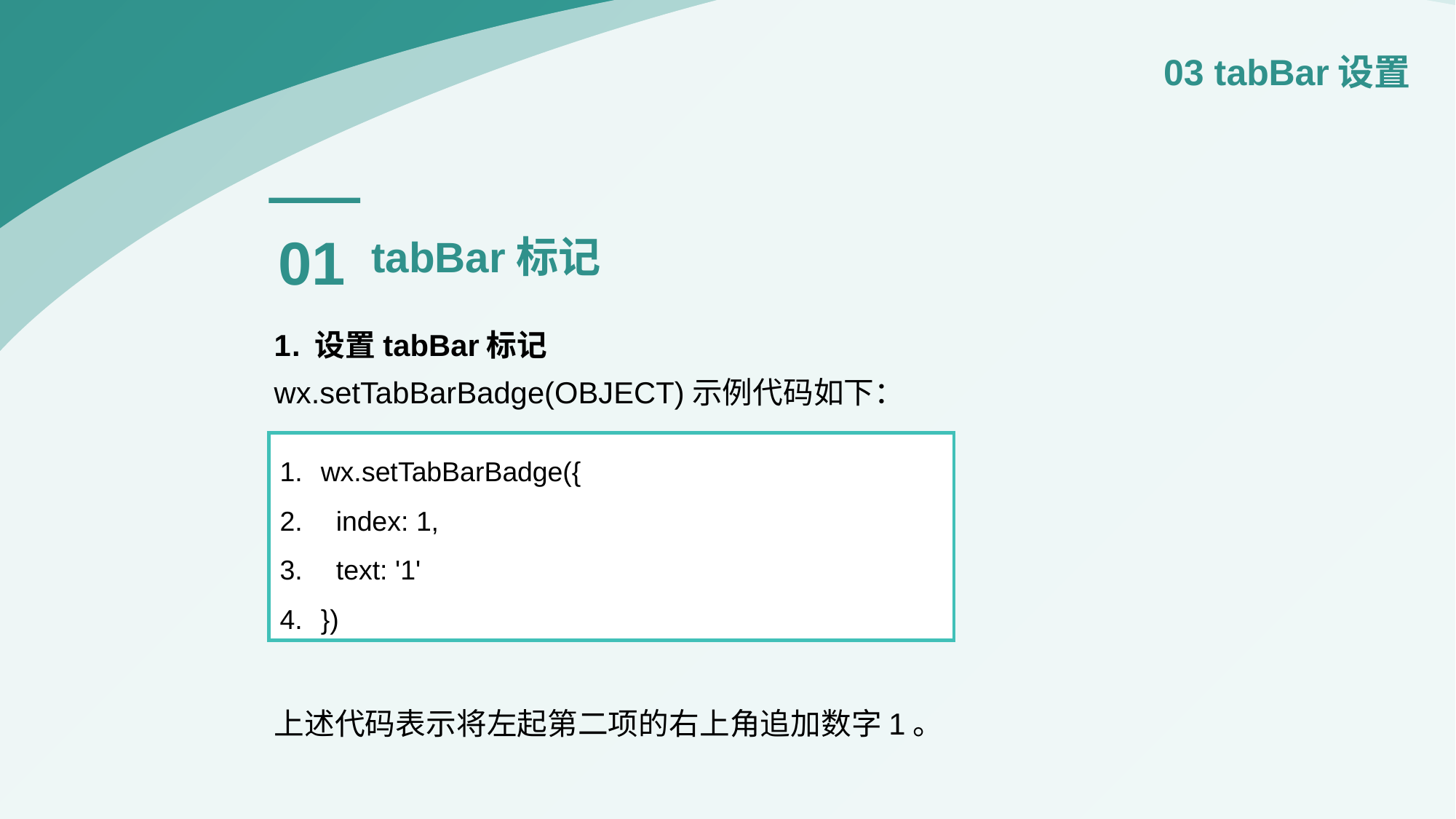

03 tabBar设置
01

tabBar标记
设置tabBar标记
wx.setTabBarBadge(OBJECT)示例代码如下：

上述代码表示将左起第二项的右上角追加数字1。
wx.setTabBarBadge({
  index: 1,
  text: '1'
})